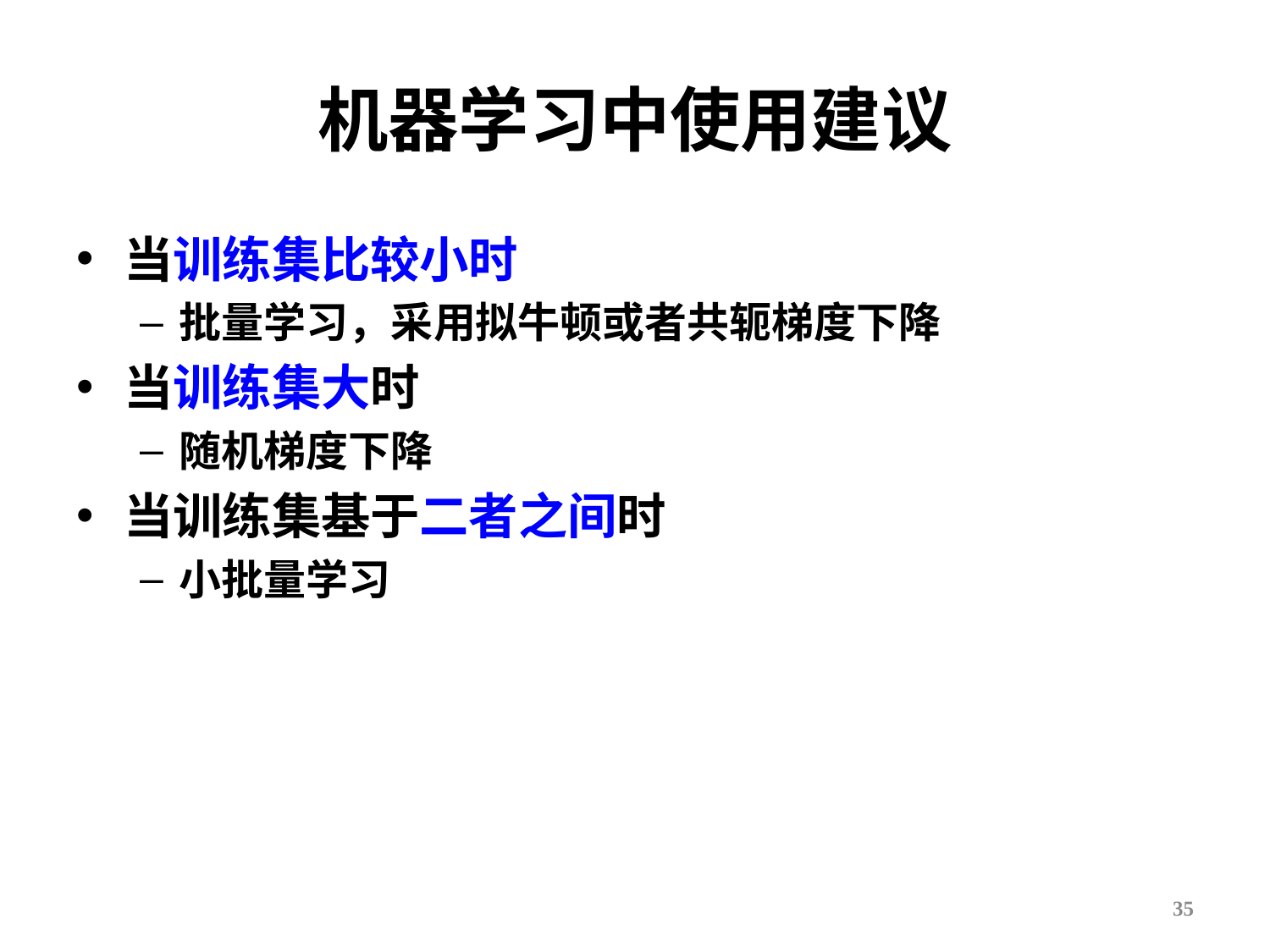

# 机器学习中使用建议
当训练集比较小时
批量学习，采用拟牛顿或者共轭梯度下降
当训练集大时
随机梯度下降
当训练集基于二者之间时
小批量学习

35